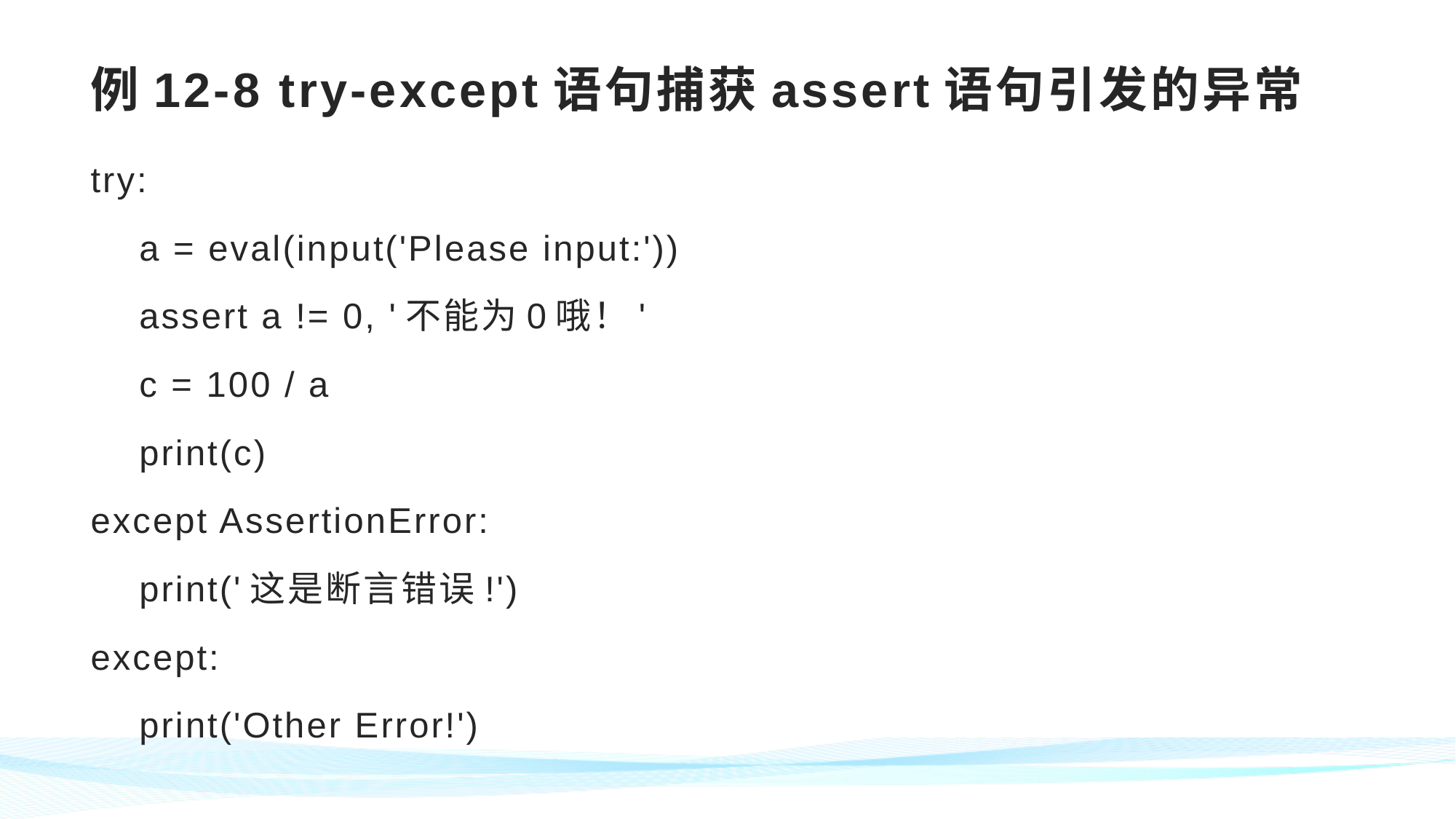

# 例12-8 try-except语句捕获assert语句引发的异常
try:
    a = eval(input('Please input:'))
    assert a != 0, '不能为0哦！'
    c = 100 / a
    print(c)
except AssertionError:
    print('这是断言错误!')
except:
    print('Other Error!')